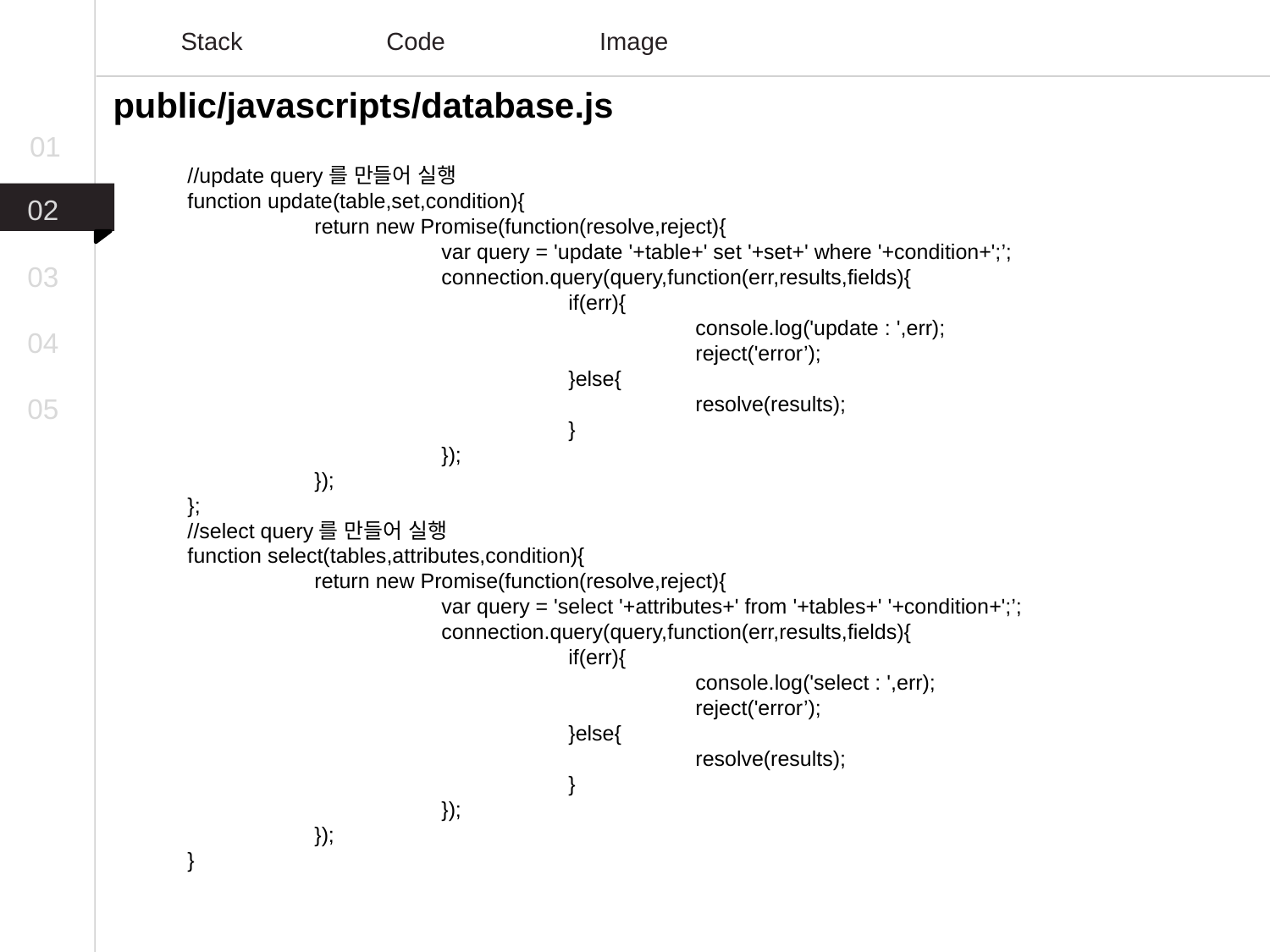

Stack
Code
Image
public/javascripts/database.js
01
//update query를 만들어 실행
function update(table,set,condition){
	return new Promise(function(resolve,reject){
		var query = 'update '+table+' set '+set+' where '+condition+';’;
		connection.query(query,function(err,results,fields){
			if(err){
				console.log('update : ',err);
				reject('error’);
			}else{
				resolve(results);
			}
		});
	});
};
//select query를 만들어 실행
function select(tables,attributes,condition){
	return new Promise(function(resolve,reject){
		var query = 'select '+attributes+' from '+tables+' '+condition+';’;
		connection.query(query,function(err,results,fields){
			if(err){
				console.log('select : ',err);
				reject('error’);
			}else{
				resolve(results);
			}
		});
	});
}

02

03
04
05